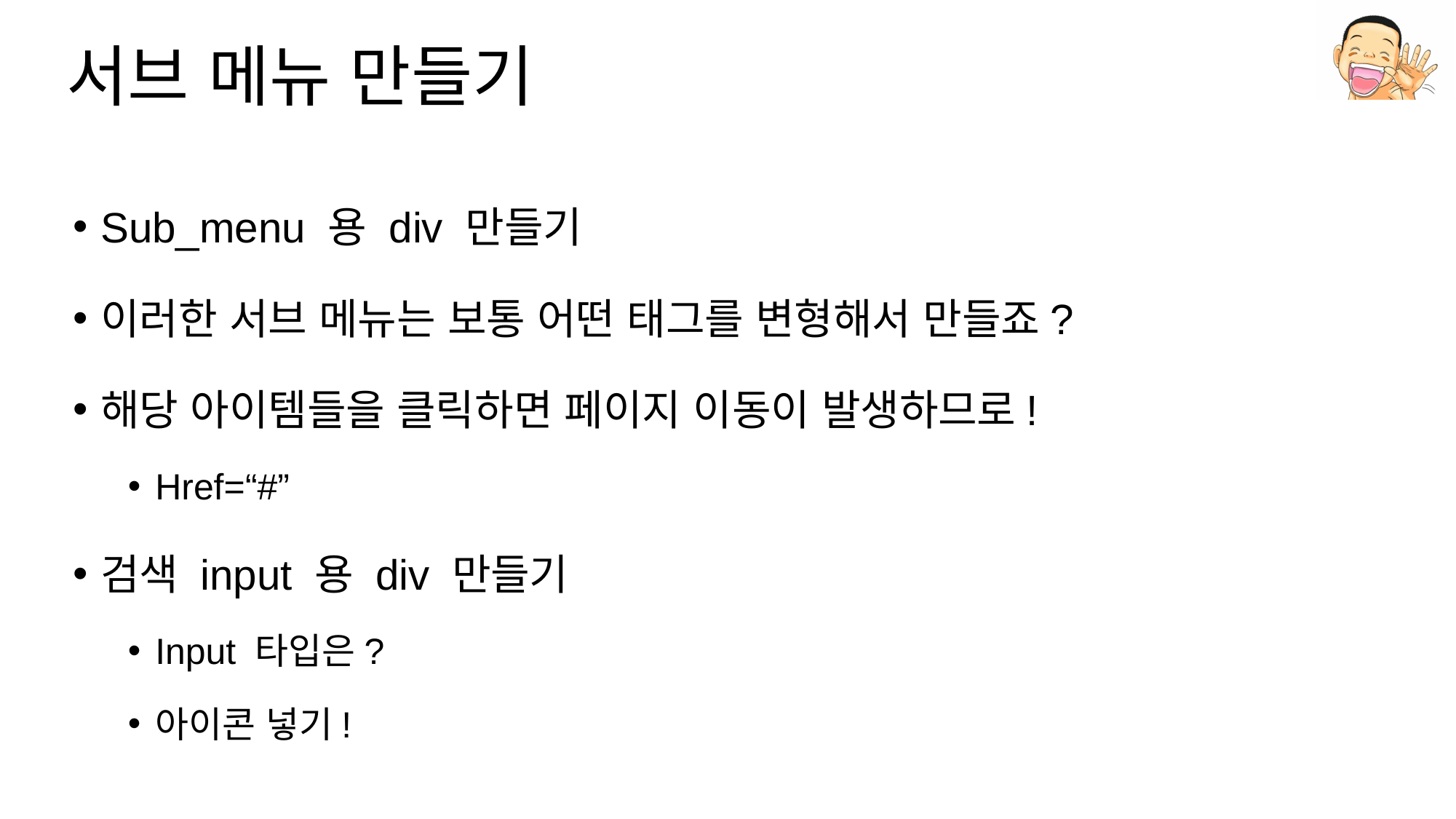

# 서브 메뉴 만들기
Sub_menu 용 div 만들기
이러한 서브 메뉴는 보통 어떤 태그를 변형해서 만들죠?
해당 아이템들을 클릭하면 페이지 이동이 발생하므로!
Href=“#”
검색 input 용 div 만들기
Input 타입은?
아이콘 넣기!